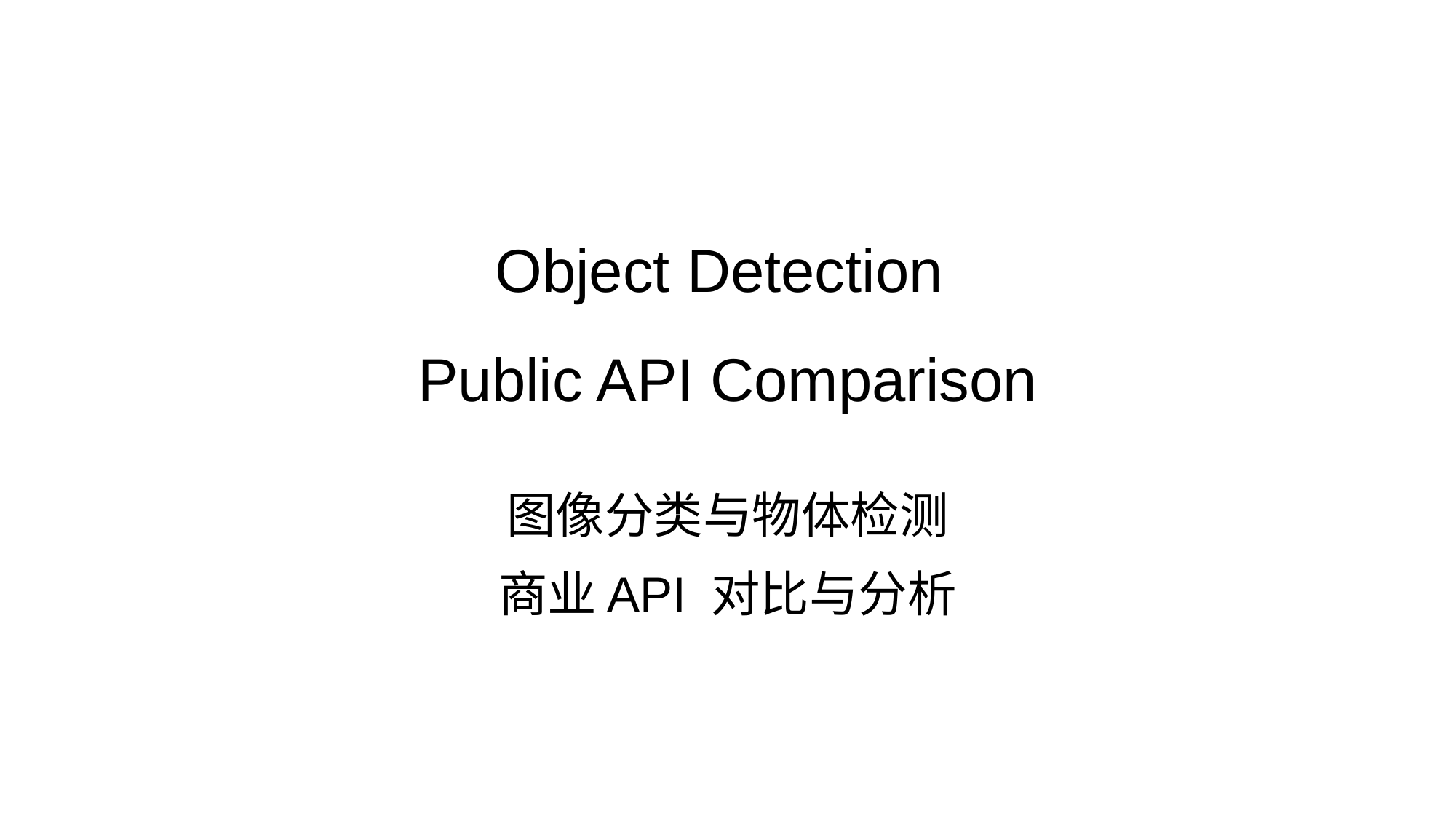

# Object Detection Public API Comparison
图像分类与物体检测
商业API 对比与分析